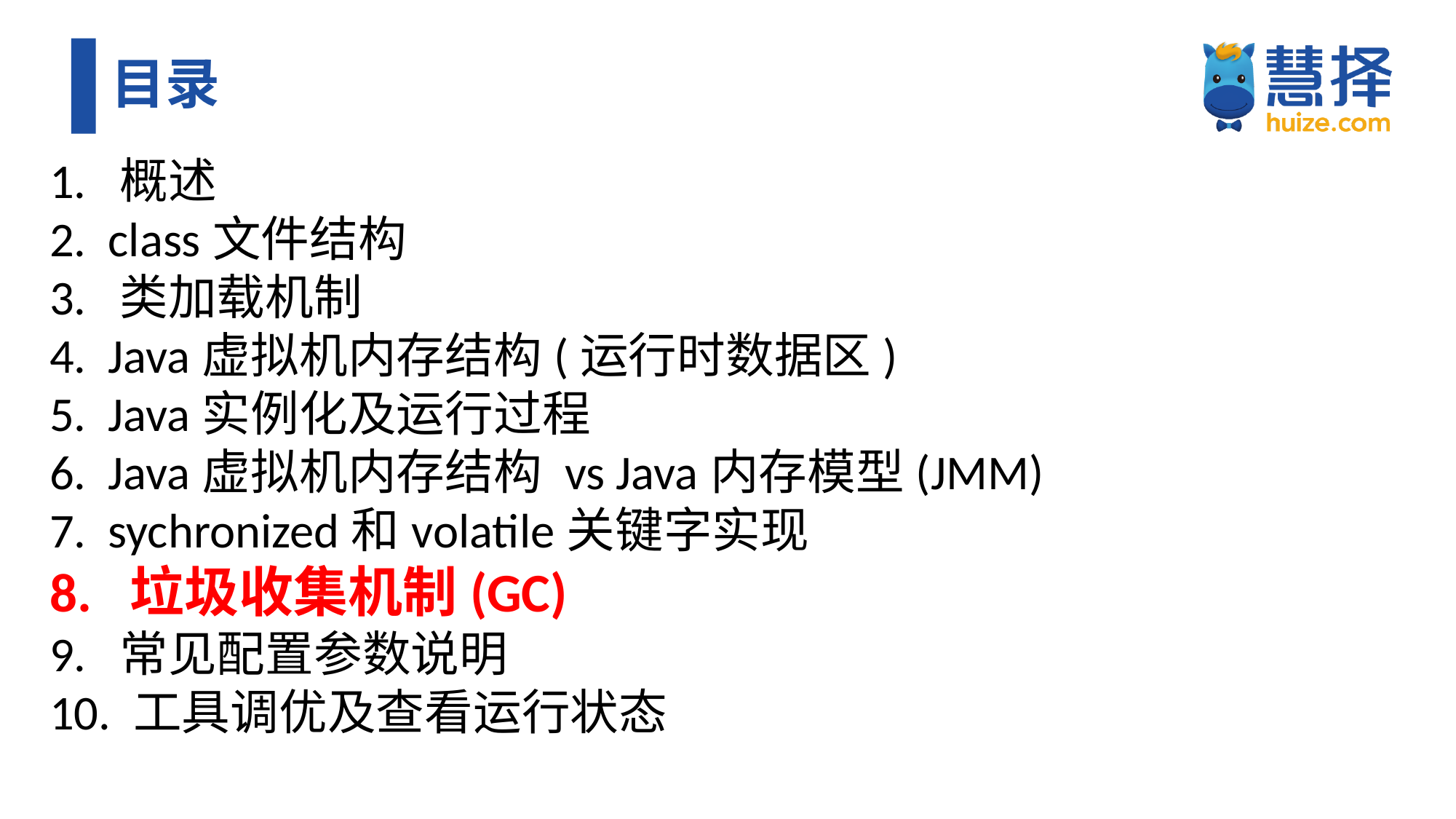

# 目录
1.  概述
2.  class文件结构
3.  类加载机制
4.  Java虚拟机内存结构(运行时数据区)
5.  Java实例化及运行过程
6.  Java虚拟机内存结构 vs Java内存模型(JMM)
7.  sychronized和volatile关键字实现
8.  垃圾收集机制(GC)
9.  常见配置参数说明
10. 工具调优及查看运行状态